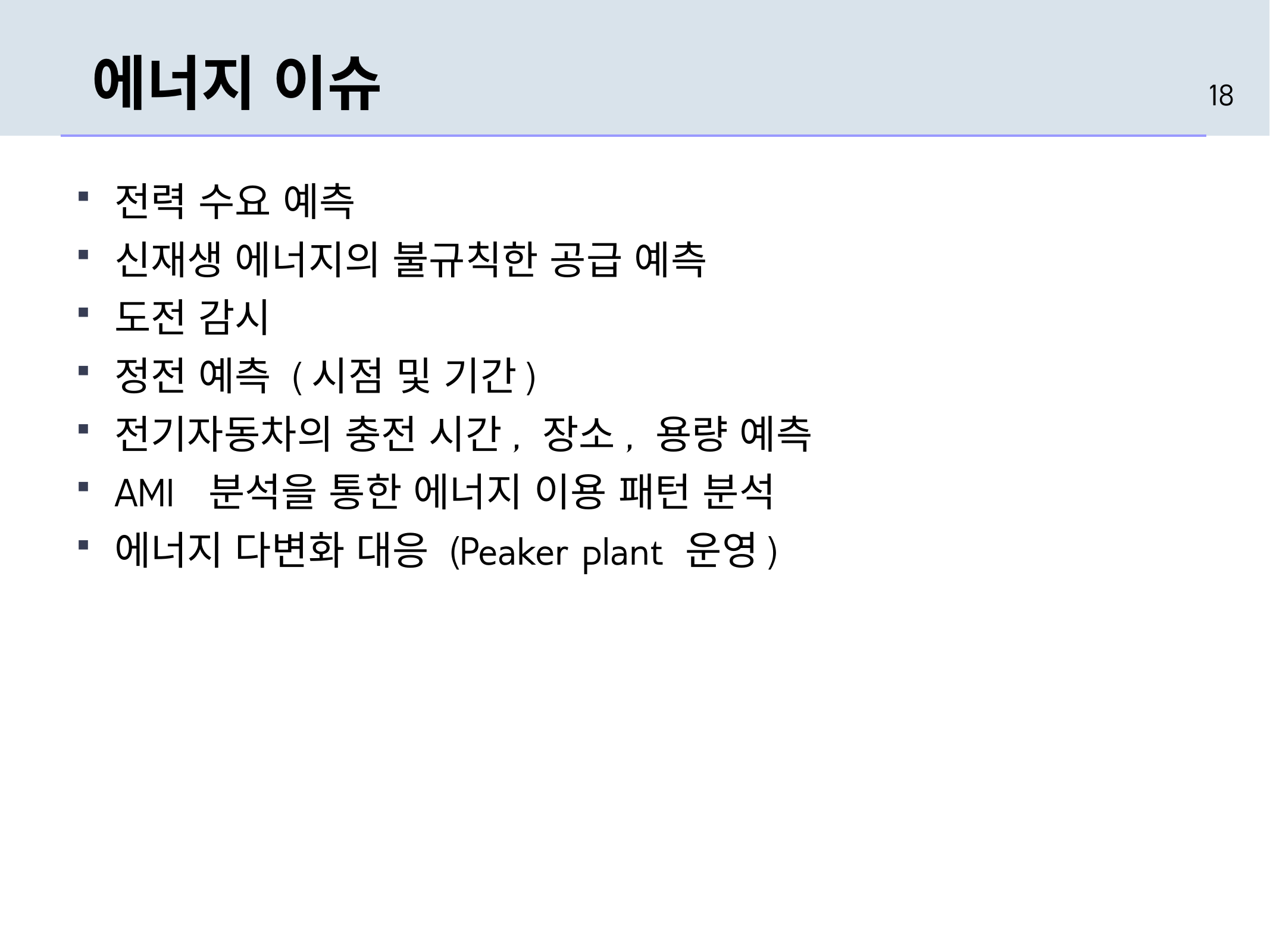

# 에너지 이슈
18
전력 수요 예측
신재생 에너지의 불규칙한 공급 예측
도전 감시
정전 예측 (시점 및 기간)
전기자동차의 충전 시간, 장소, 용량 예측
AMI  분석을 통한 에너지 이용 패턴 분석
에너지 다변화 대응 (Peaker plant 운영)